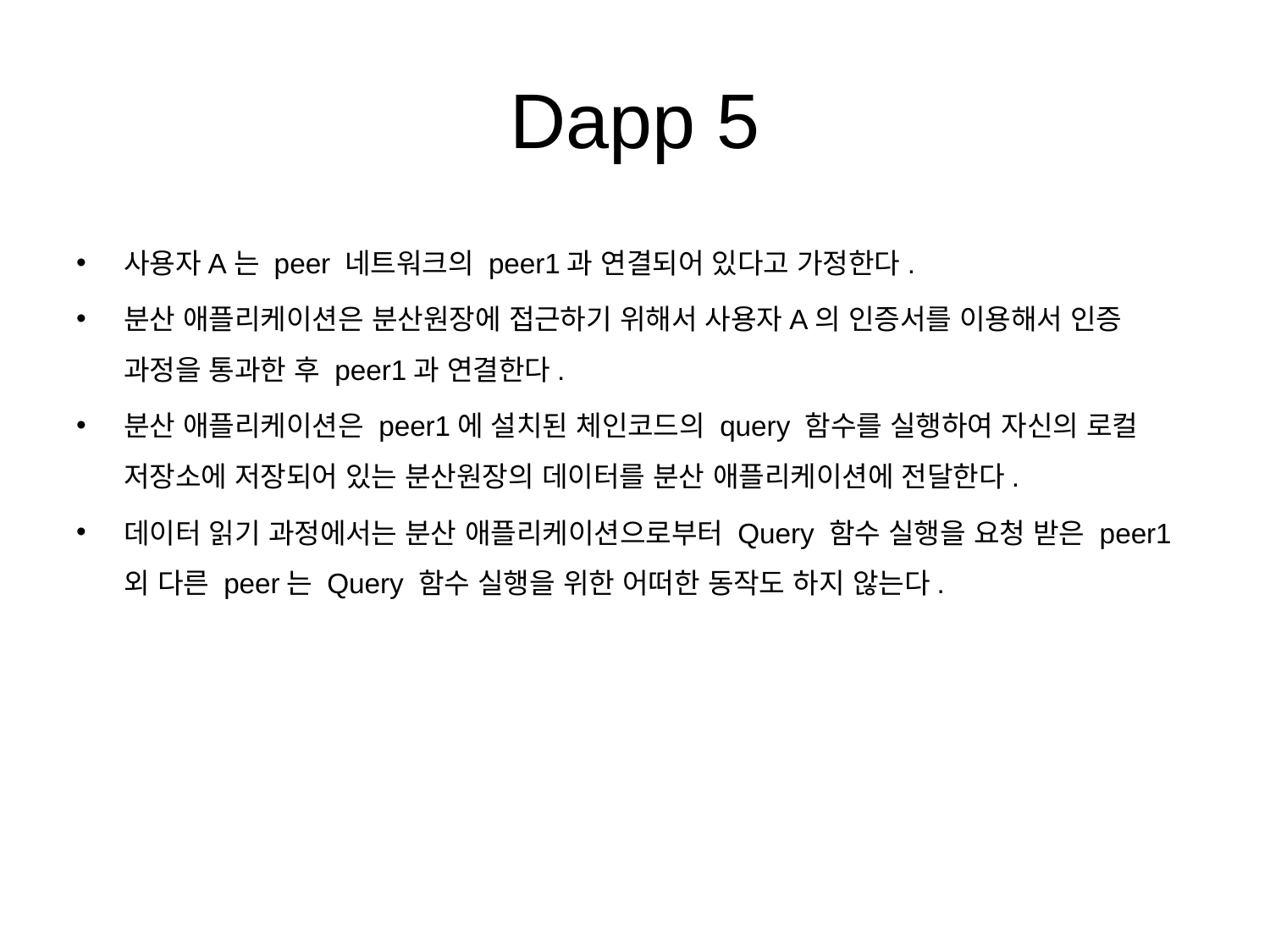

# Dapp 5
사용자A는 peer 네트워크의 peer1과 연결되어 있다고 가정한다.
분산 애플리케이션은 분산원장에 접근하기 위해서 사용자A의 인증서를 이용해서 인증 과정을 통과한 후 peer1과 연결한다.
분산 애플리케이션은 peer1에 설치된 체인코드의 query 함수를 실행하여 자신의 로컬 저장소에 저장되어 있는 분산원장의 데이터를 분산 애플리케이션에 전달한다.
데이터 읽기 과정에서는 분산 애플리케이션으로부터 Query 함수 실행을 요청 받은 peer1 외 다른 peer는 Query 함수 실행을 위한 어떠한 동작도 하지 않는다.